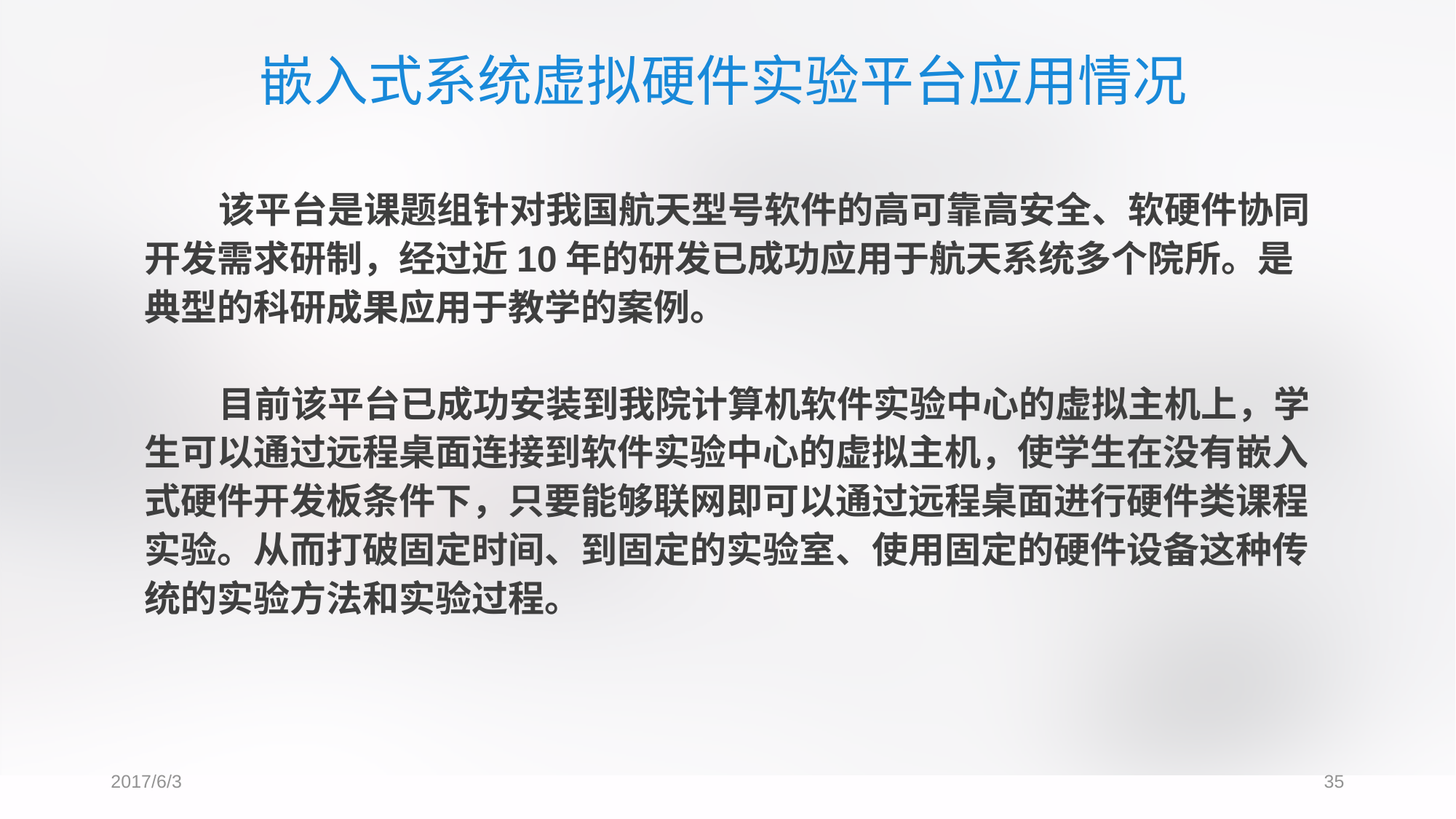

嵌入式系统虚拟硬件实验平台应用情况
        该平台是课题组针对我国航天型号软件的高可靠高安全、软硬件协同开发需求研制，经过近10年的研发已成功应用于航天系统多个院所。是典型的科研成果应用于教学的案例。

        目前该平台已成功安装到我院计算机软件实验中心的虚拟主机上，学生可以通过远程桌面连接到软件实验中心的虚拟主机，使学生在没有嵌入式硬件开发板条件下，只要能够联网即可以通过远程桌面进行硬件类课程实验。从而打破固定时间、到固定的实验室、使用固定的硬件设备这种传统的实验方法和实验过程。

2017/6/3
35